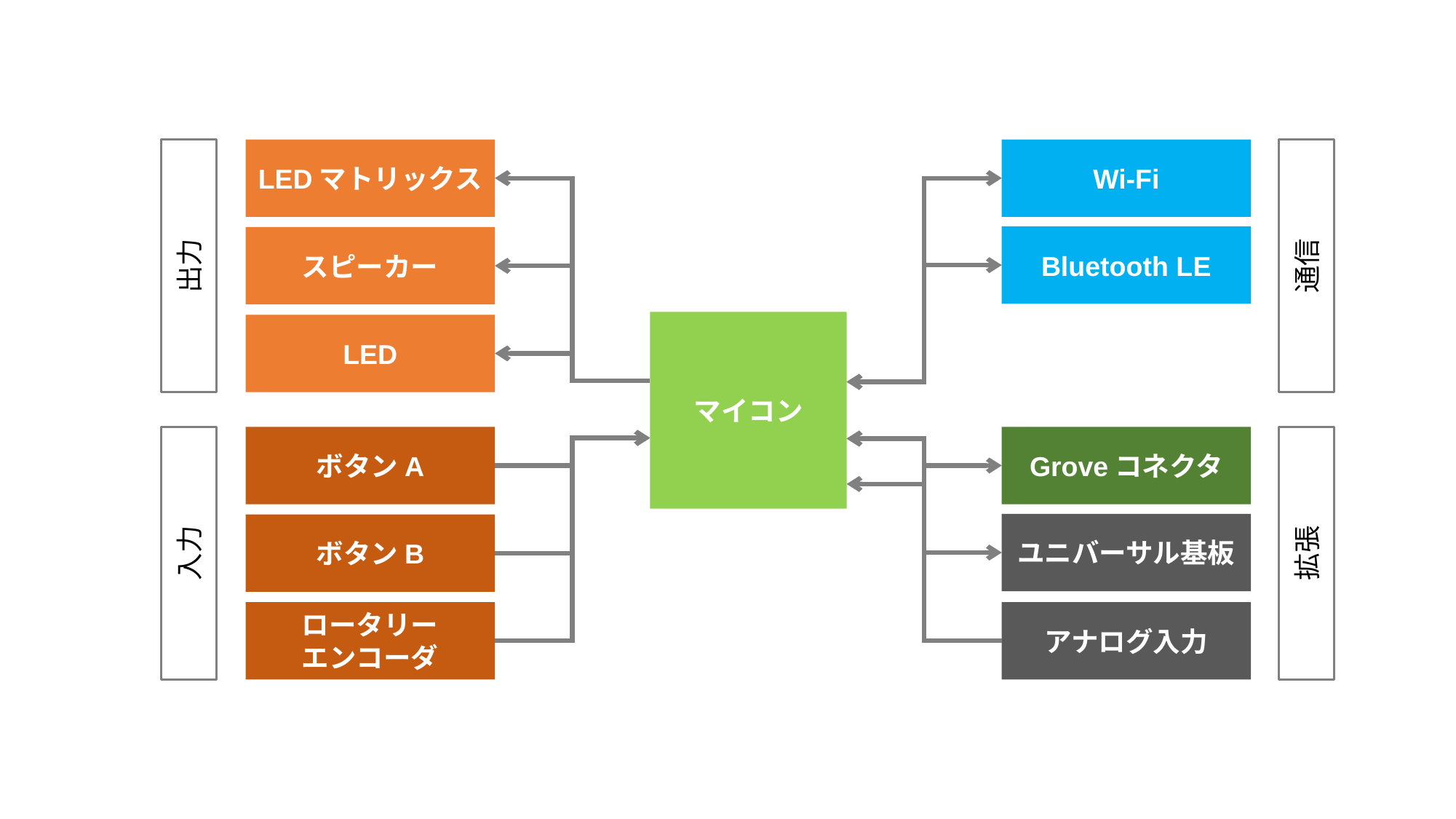

出力
LEDマトリックス
Wi-Fi
通信
Bluetooth LE
スピーカー
マイコン
LED

入力
ボタンA
Groveコネクタ
拡張

ユニバーサル基板
ボタンB
ロータリー
エンコーダ
アナログ入力